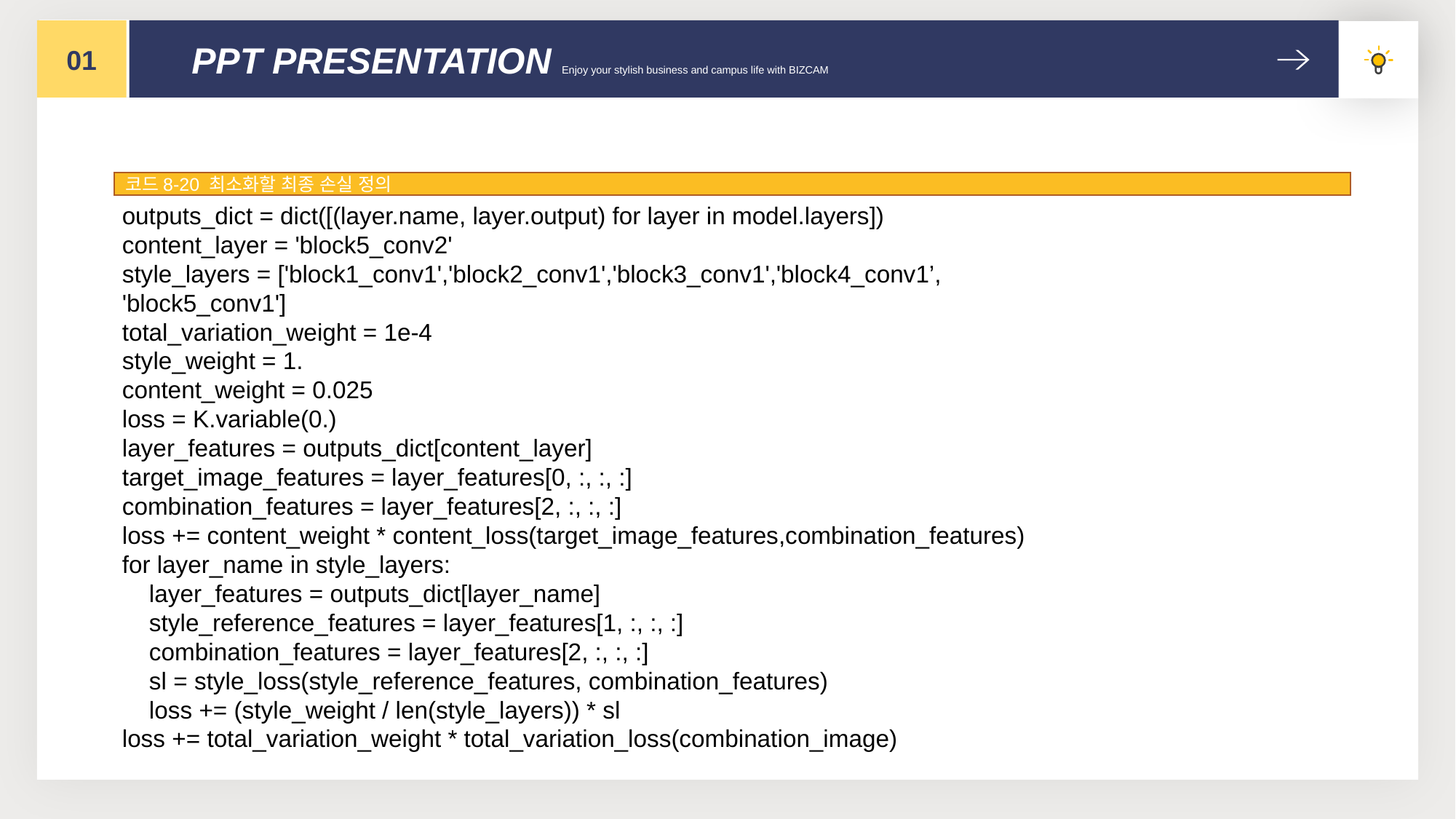

01
PPT PRESENTATION Enjoy your stylish business and campus life with BIZCAM

코드8-20 최소화할 최종 손실 정의
outputs_dict = dict([(layer.name, layer.output) for layer in model.layers])
content_layer = 'block5_conv2'
style_layers = ['block1_conv1','block2_conv1','block3_conv1','block4_conv1’,
'block5_conv1']
total_variation_weight = 1e-4
style_weight = 1.
content_weight = 0.025
loss = K.variable(0.)
layer_features = outputs_dict[content_layer]
target_image_features = layer_features[0, :, :, :]
combination_features = layer_features[2, :, :, :]
loss += content_weight * content_loss(target_image_features,combination_features)
for layer_name in style_layers:
    layer_features = outputs_dict[layer_name]
    style_reference_features = layer_features[1, :, :, :]
    combination_features = layer_features[2, :, :, :]
    sl = style_loss(style_reference_features, combination_features)
    loss += (style_weight / len(style_layers)) * sl
loss += total_variation_weight * total_variation_loss(combination_image)